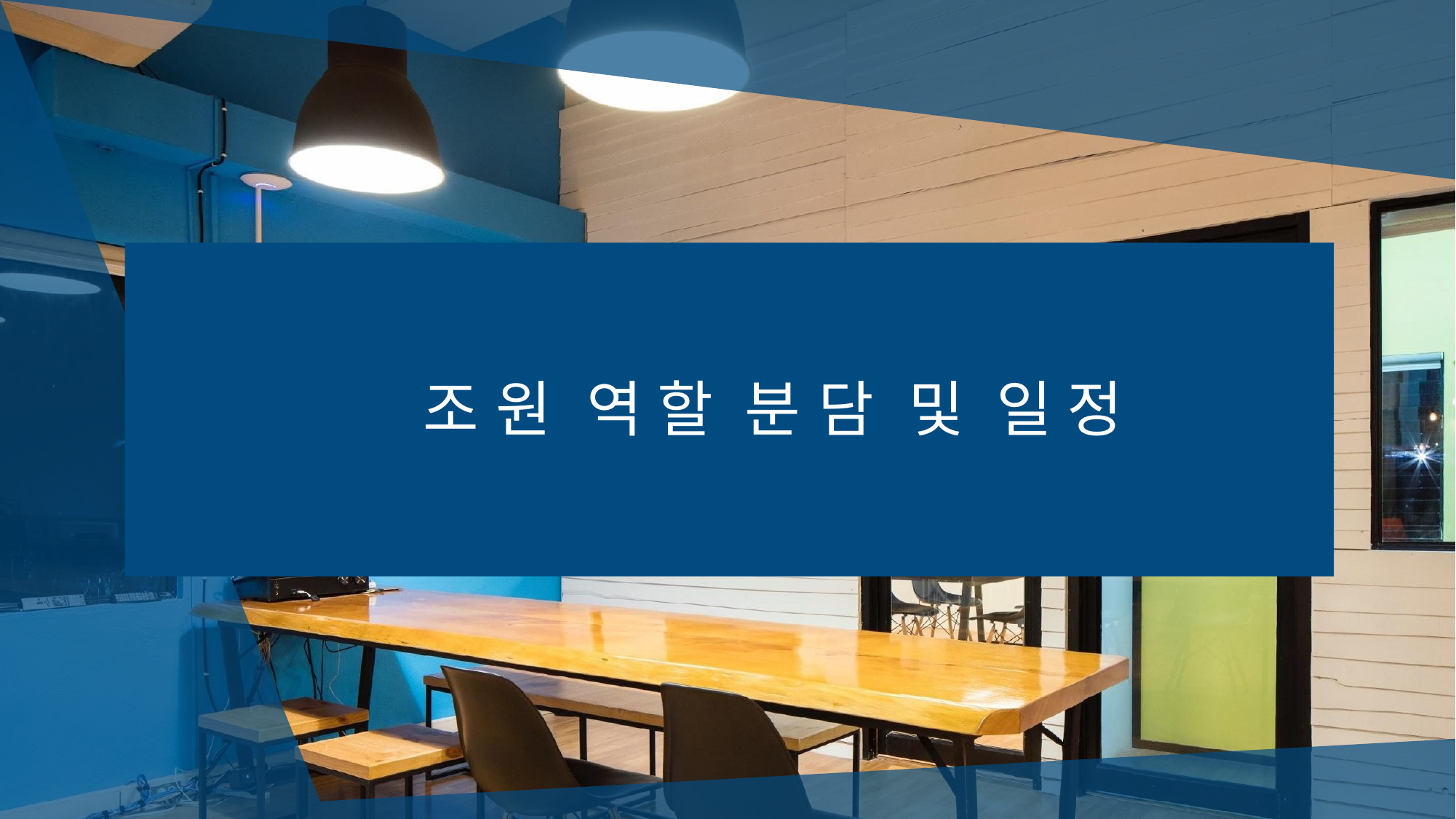

# 조원 역할 분담 및 일정

ⓒSaebyeol Yu. Saebyeol’s PowerPoint